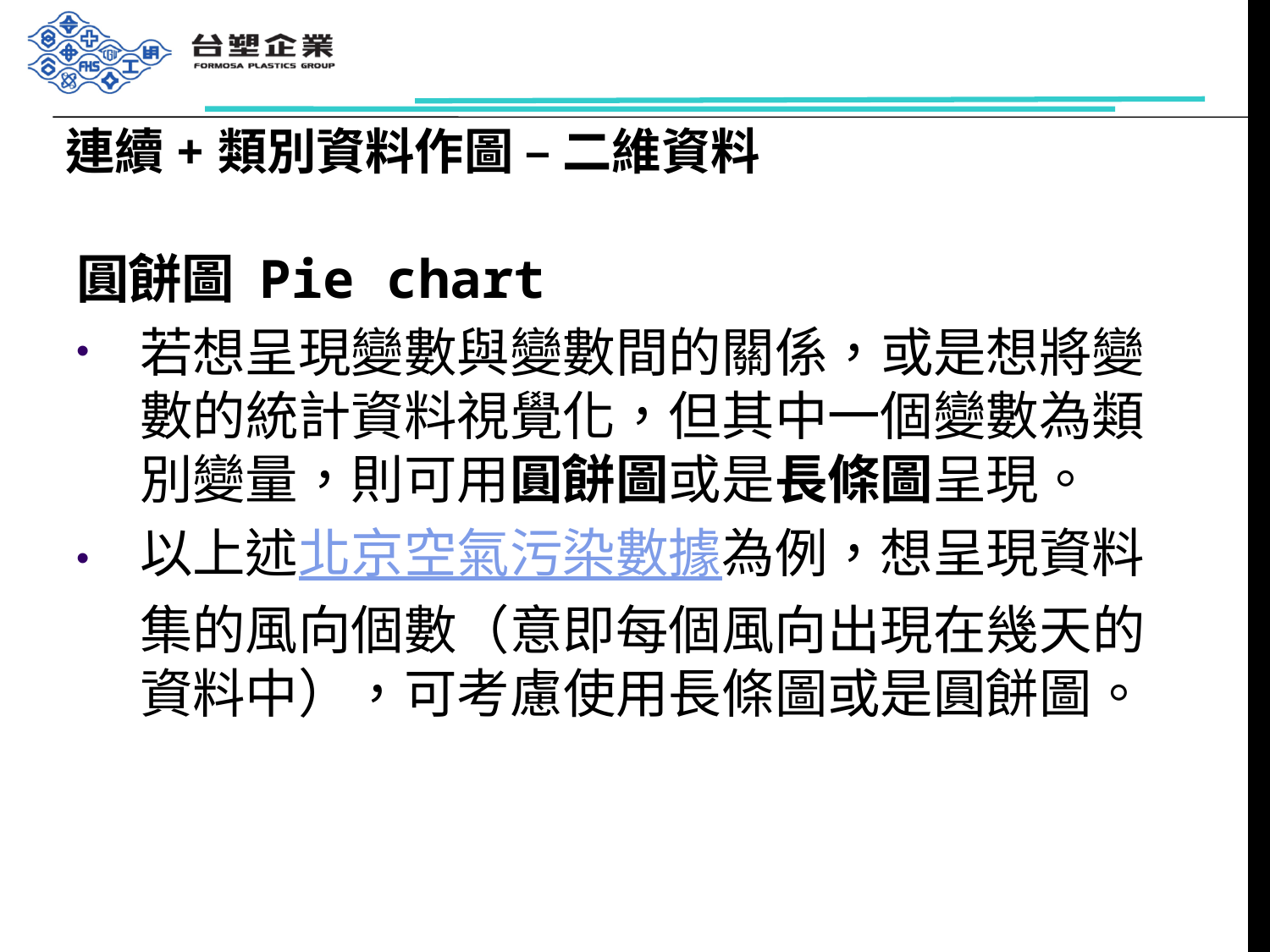

# 連續+類別資料作圖 – 二維資料
圓餅圖 Pie chart
若想呈現變數與變數間的關係，或是想將變數的統計資料視覺化，但其中一個變數為類別變量，則可用圓餅圖或是長條圖呈現。
以上述北京空氣污染數據為例，想呈現資料集的風向個數（意即每個風向出現在幾天的資料中），可考慮使用長條圖或是圓餅圖。